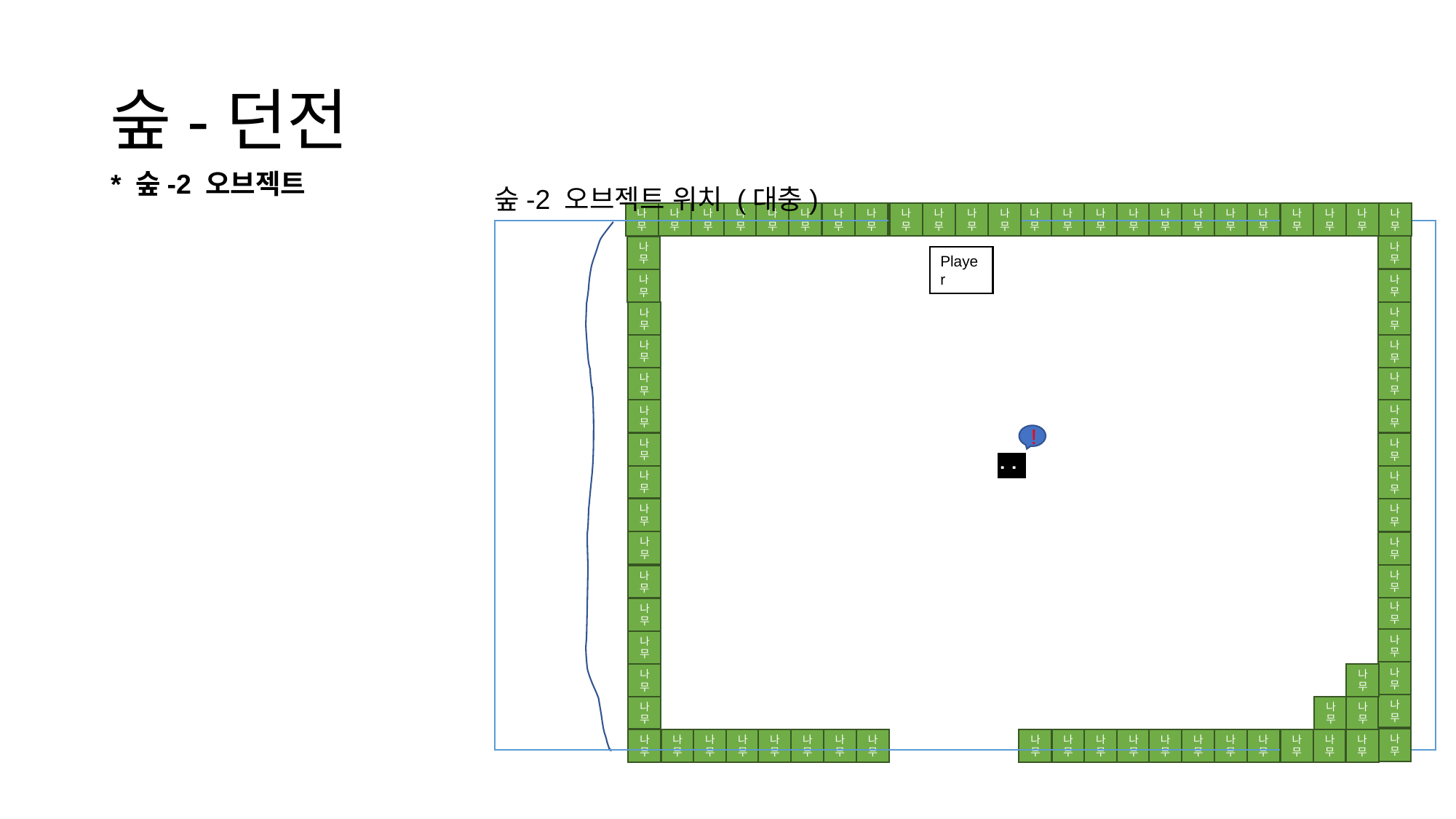

숲-던전
* 숲-2 오브젝트
숲-2 오브젝트 위치 (대충)
나무
나무
나무
나무
나무
나무
나무
나무
나무
나무
나무
나무
나무
나무
나무
나무
나무
나무
나무
나무
나무
나무
나무
나무

나무
Player
나무
나무
나무
나무
나무
나무
나무
나무
나무
나무
나무
나무
!
나무
:
나무
나무
나무
나무
나무
나무
나무
나무
나무
나무
나무
나무
나무
나무
나무
나무
나무
나무
나무
나무
나무
나무
나무
나무
나무
나무
나무
나무
나무
나무
나무
나무
나무
나무
나무
나무
나무
나무
나무
나무